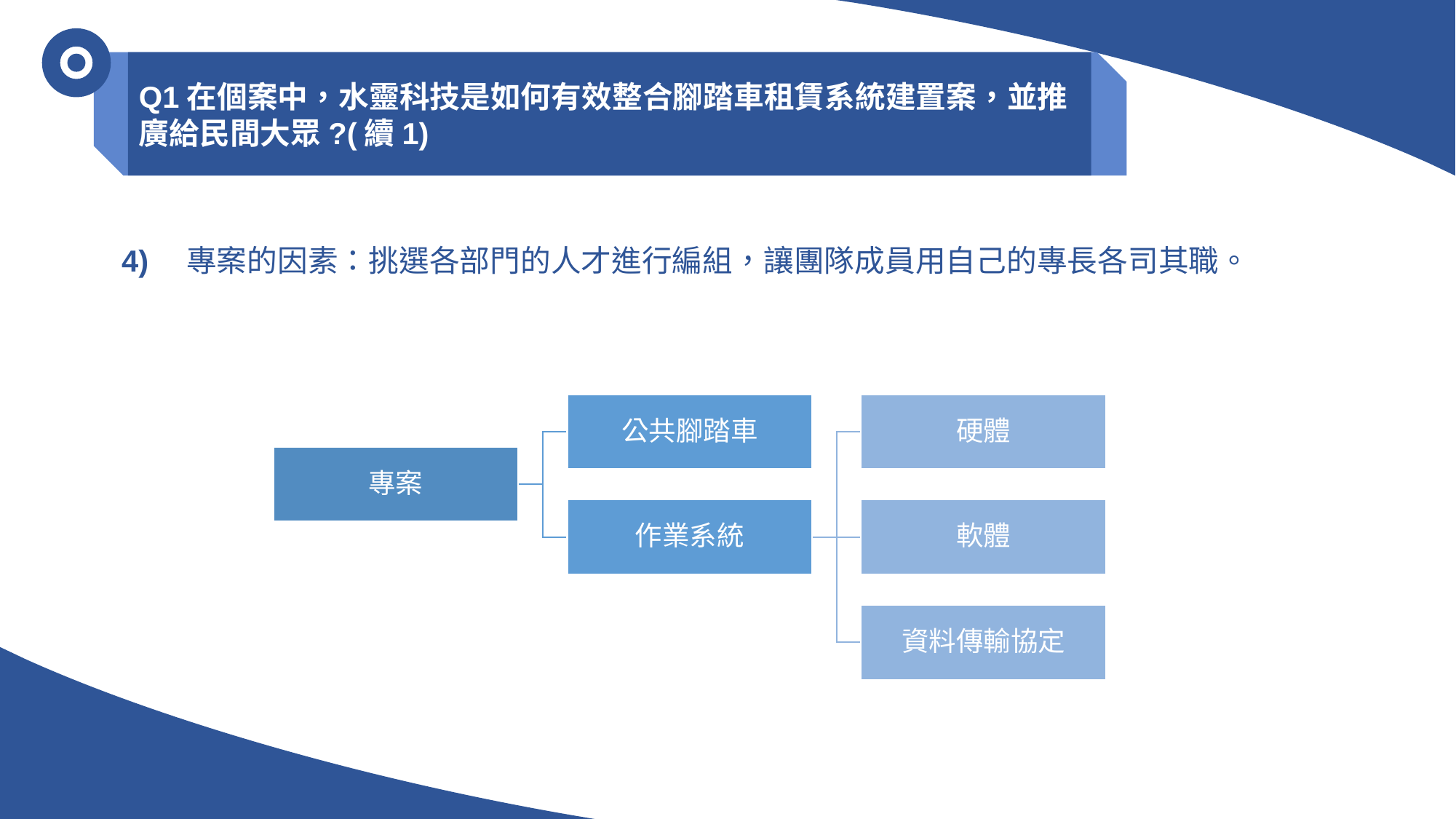

Q1在個案中，水靈科技是如何有效整合腳踏車租賃系統建置案，並推廣給民間大眾?(續1)
4)　專案的因素：挑選各部門的人才進行編組，讓團隊成員用自己的專長各司其職。

專案
公共腳踏車
作業系統
硬體
軟體
資料傳輸協定